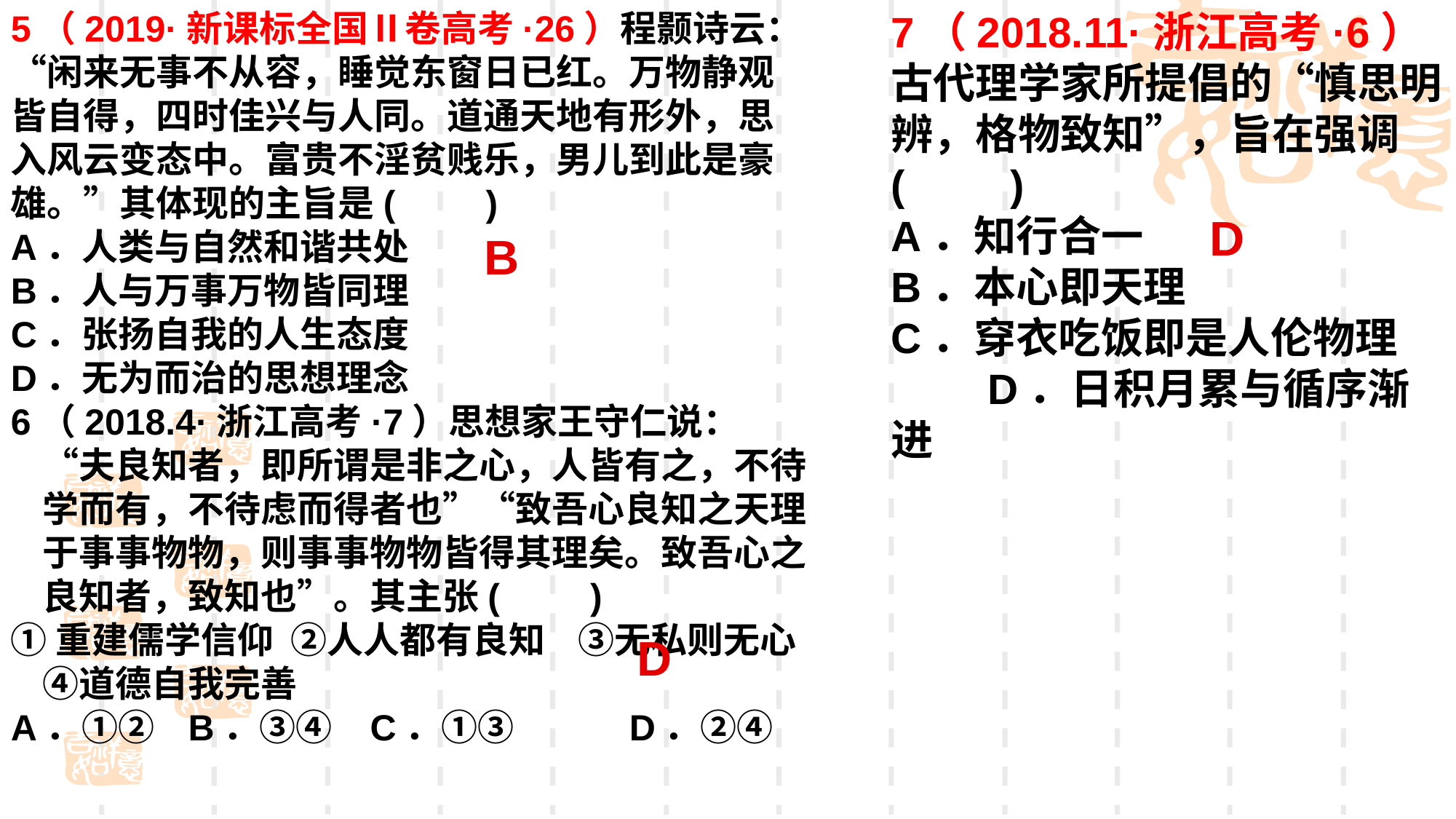

5（2019·新课标全国Ⅱ卷高考·26）程颢诗云：“闲来无事不从容，睡觉东窗日已红。万物静观皆自得，四时佳兴与人同。道通天地有形外，思入风云变态中。富贵不淫贫贱乐，男儿到此是豪雄。”其体现的主旨是(　　)A．人类与自然和谐共处
B．人与万事万物皆同理C．张扬自我的人生态度
D．无为而治的思想理念
6（2018.4·浙江高考·7）思想家王守仁说：“夫良知者，即所谓是非之心，人皆有之，不待学而有，不待虑而得者也”“致吾心良知之天理于事事物物，则事事物物皆得其理矣。致吾心之良知者，致知也”。其主张(　　)
①重建儒学信仰  ②人人都有良知    ③无私则无心  ④道德自我完善
A．①②   B．③④ 	C．①③             D．②④
7（2018.11·浙江高考·6）古代理学家所提倡的“慎思明辨，格物致知”，旨在强调(　　)A．知行合一                          B．本心即天理C．穿衣吃饭即是人伦物理              D．日积月累与循序渐进

D
B
D